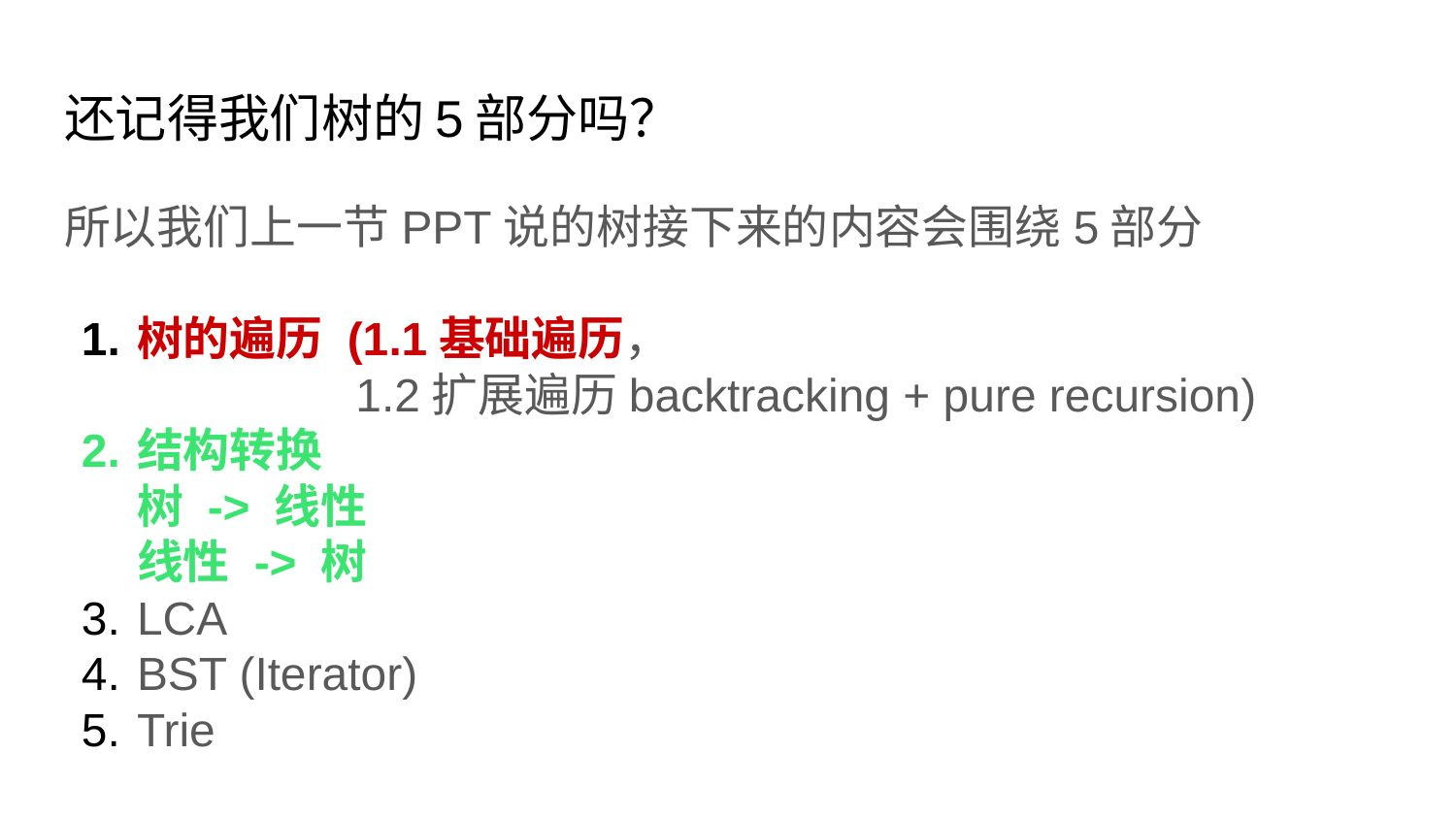

# 还记得我们树的5部分吗？
所以我们上一节PPT说的树接下来的内容会围绕5部分

树的遍历 (1.1基础遍历，
                 1.2扩展遍历backtracking + pure recursion)
结构转换
树 -> 线性
线性 -> 树
LCA
BST (Iterator)
Trie